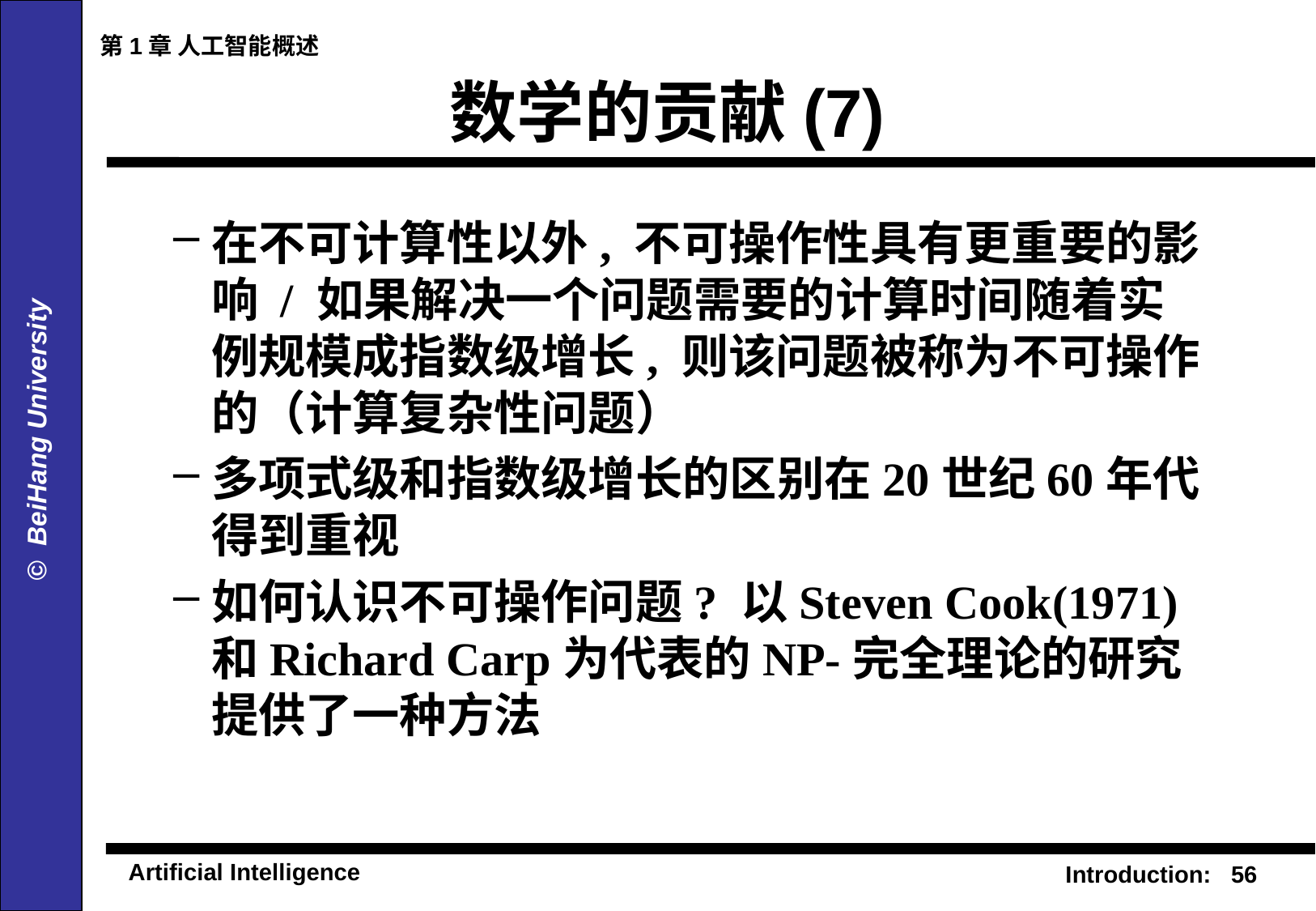

第1章 人工智能概述
# 数学的贡献(7)
在不可计算性以外, 不可操作性具有更重要的影响 / 如果解决一个问题需要的计算时间随着实例规模成指数级增长, 则该问题被称为不可操作的（计算复杂性问题）
多项式级和指数级增长的区别在20世纪60年代得到重视
如何认识不可操作问题? 以Steven Cook(1971)和Richard Carp为代表的NP-完全理论的研究提供了一种方法